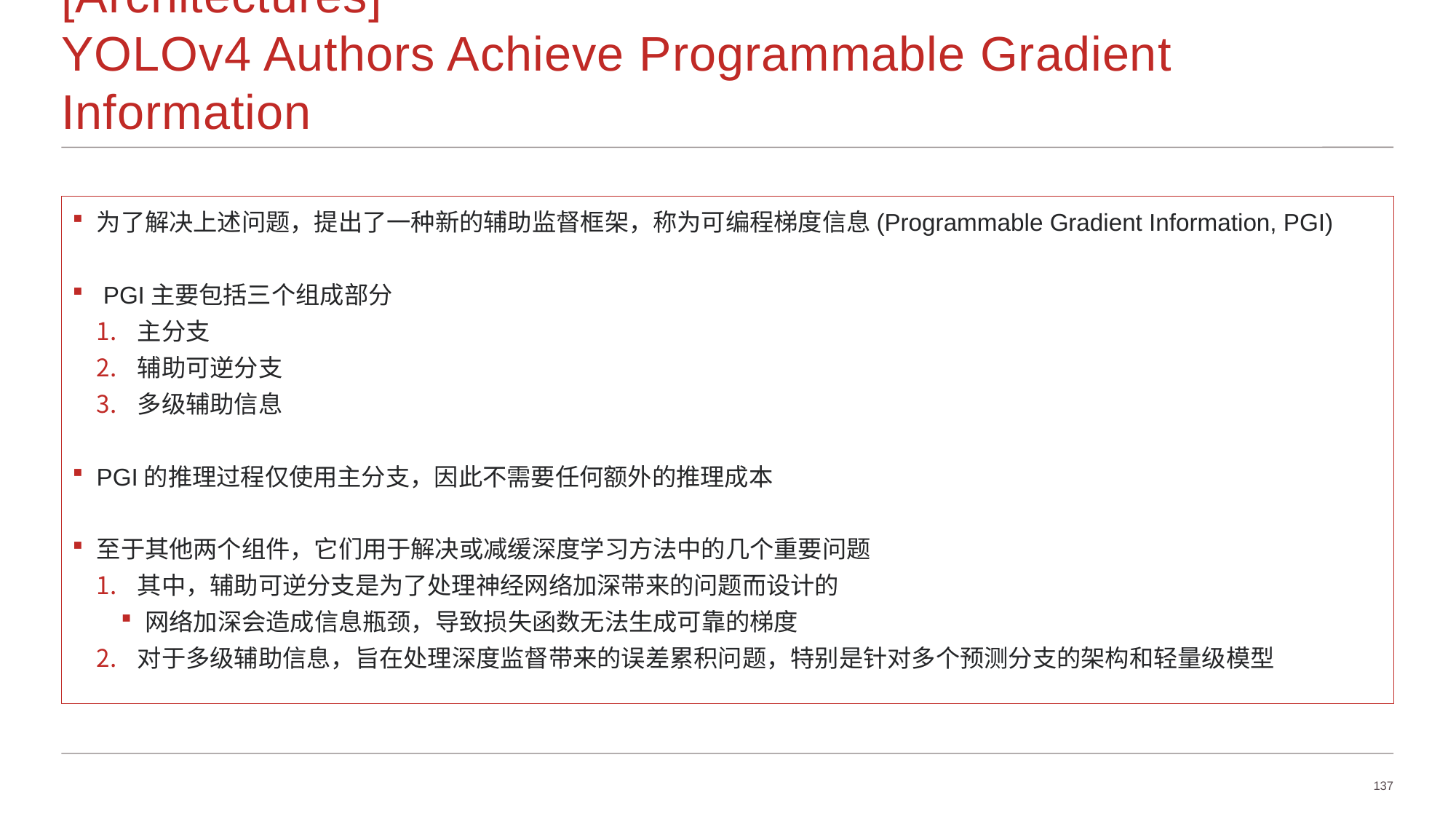

# YOLOv9: 2024 ArXiv						[Architectures] YOLOv4 Authors Achieve Programmable Gradient Information
为了解决上述问题，提出了一种新的辅助监督框架，称为可编程梯度信息(Programmable Gradient Information, PGI)

 PGI主要包括三个组成部分
主分支
辅助可逆分支
多级辅助信息

PGI的推理过程仅使用主分支，因此不需要任何额外的推理成本

至于其他两个组件，它们用于解决或减缓深度学习方法中的几个重要问题
其中，辅助可逆分支是为了处理神经网络加深带来的问题而设计的
网络加深会造成信息瓶颈，导致损失函数无法生成可靠的梯度
对于多级辅助信息，旨在处理深度监督带来的误差累积问题，特别是针对多个预测分支的架构和轻量级模型